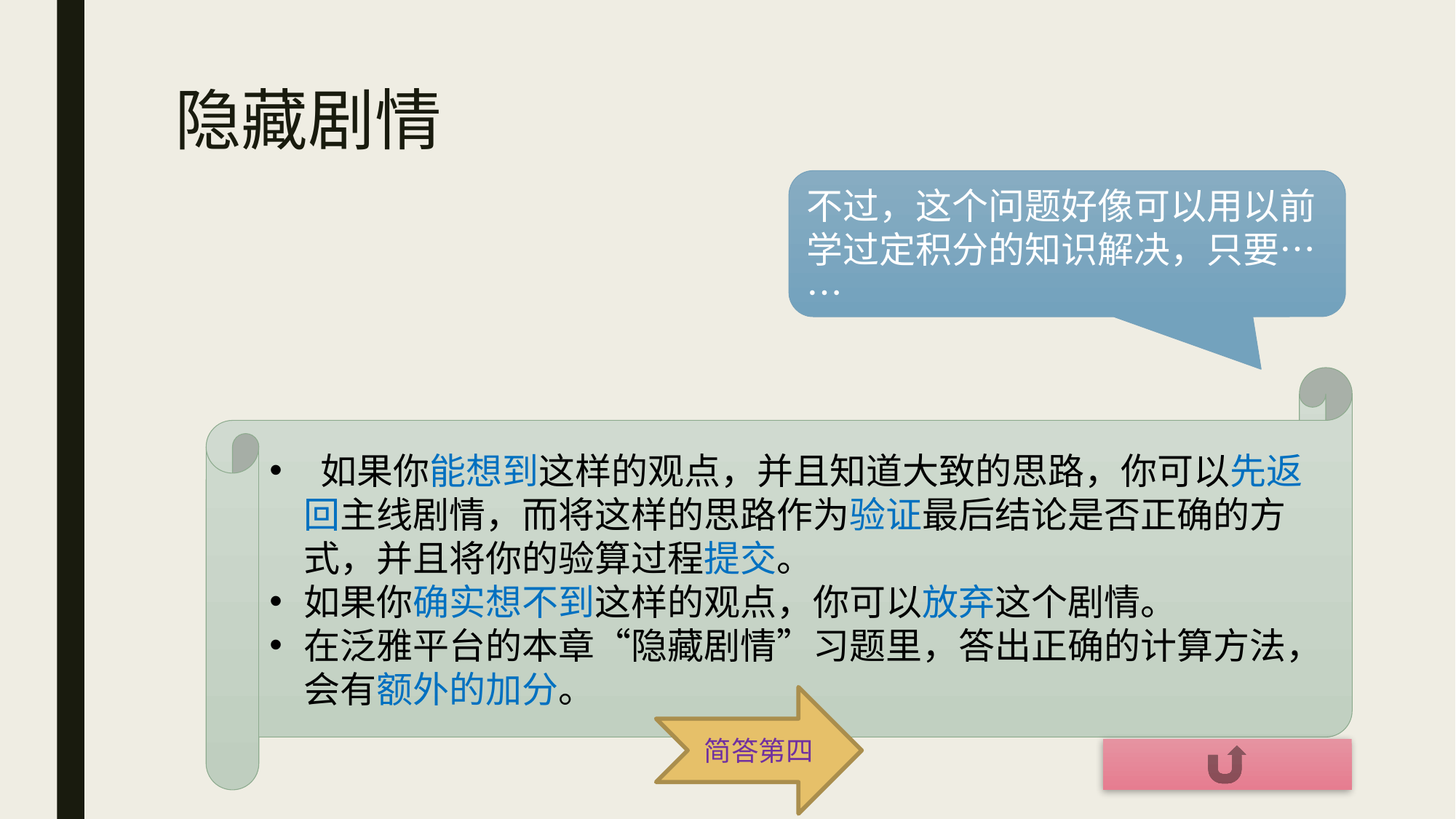

# 隐藏剧情
不过，这个问题好像可以用以前学过定积分的知识解决，只要……
 如果你能想到这样的观点，并且知道大致的思路，你可以先返回主线剧情，而将这样的思路作为验证最后结论是否正确的方式，并且将你的验算过程提交。
如果你确实想不到这样的观点，你可以放弃这个剧情。
在泛雅平台的本章“隐藏剧情”习题里，答出正确的计算方法，会有额外的加分。
简答第四